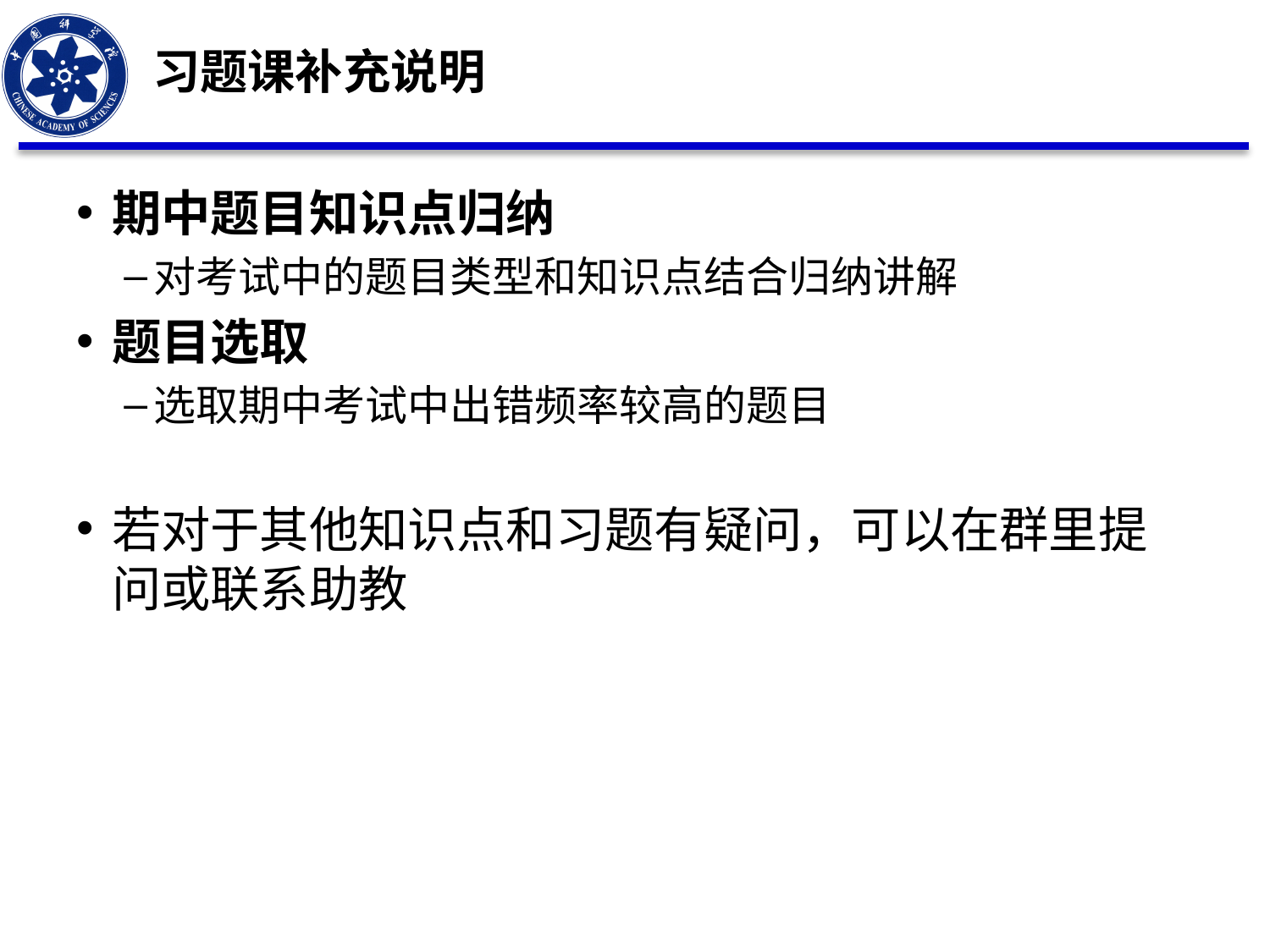

# 习题课补充说明
期中题目知识点归纳
对考试中的题目类型和知识点结合归纳讲解
题目选取
选取期中考试中出错频率较高的题目

若对于其他知识点和习题有疑问，可以在群里提问或联系助教